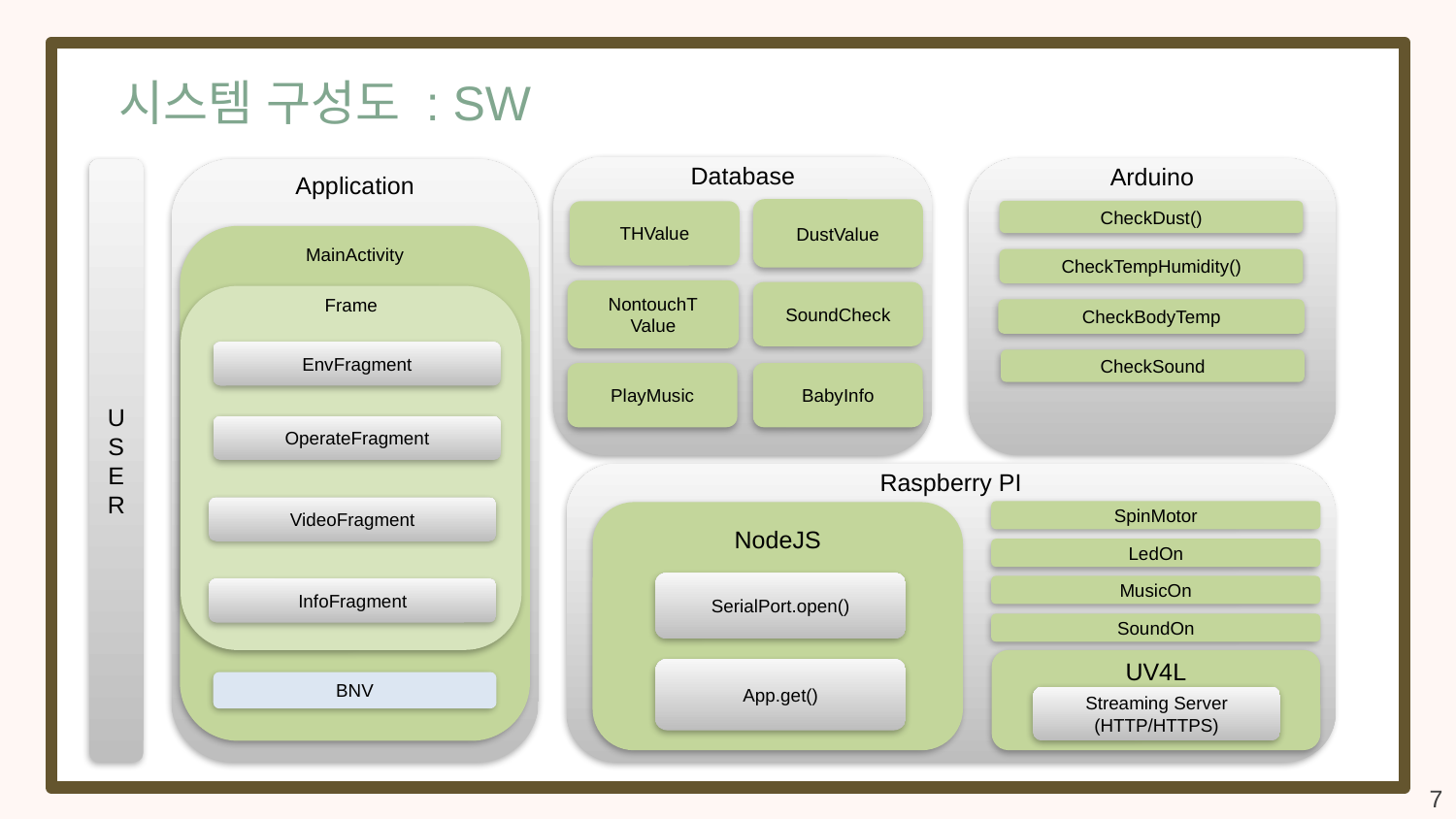

시스템 구성도 : SW
Database

Arduino

U
S
E
R
Application

DustValue
CheckDust()
THValue
MainActivity

CheckTempHumidity()
NontouchT
Value
SoundCheck
Frame

CheckBodyTemp
EnvFragment
CheckSound
PlayMusic
BabyInfo
OperateFragment
Raspberry PI

VideoFragment
SpinMotor
NodeJS

LedOn
SerialPort.open()
MusicOn
InfoFragment
SoundOn
UV4L

App.get()
BNV
Streaming Server
(HTTP/HTTPS)
7